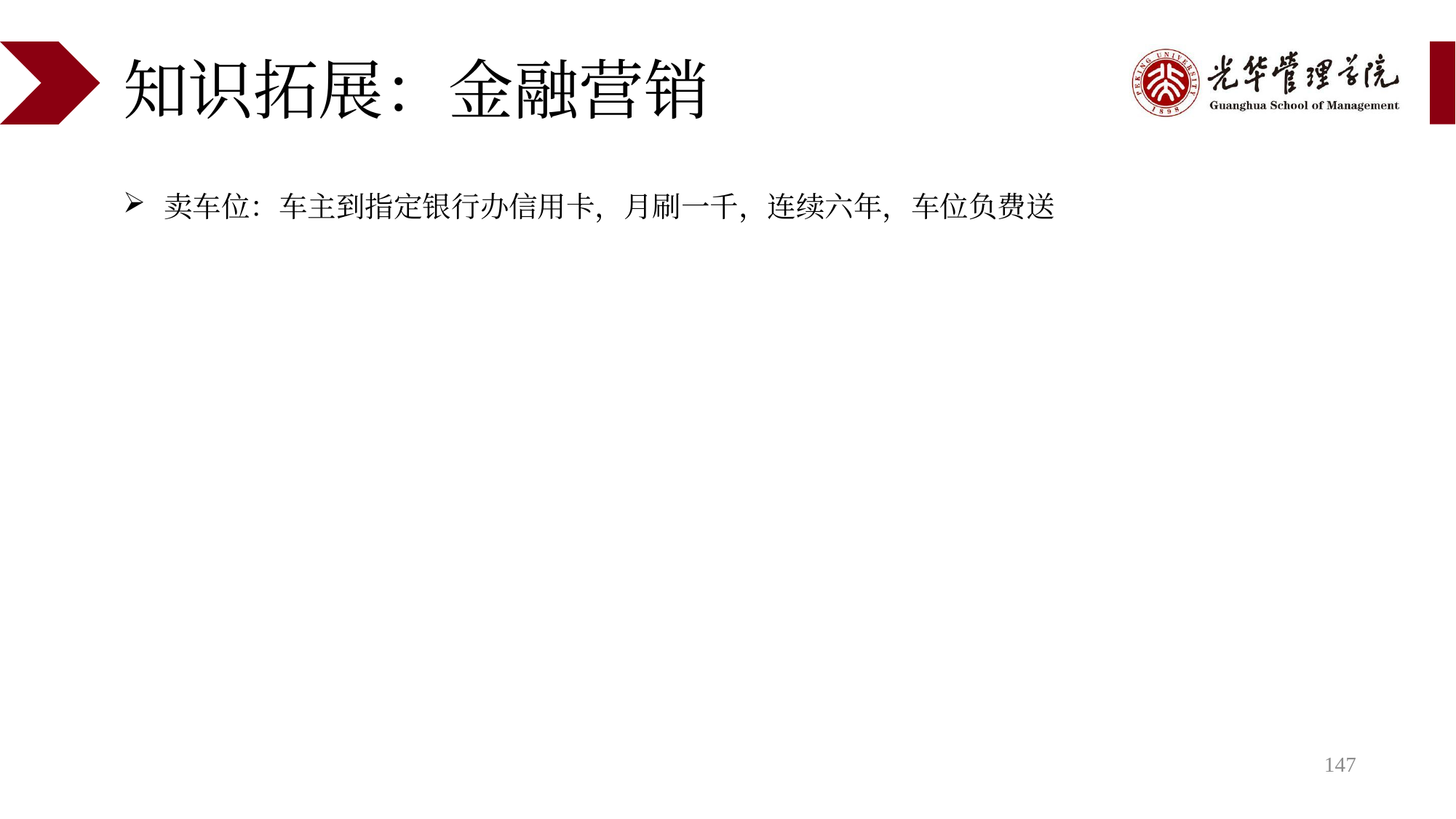

# 知识拓展：金融营销
卖车位：车主到指定银行办信用卡，月刷一千，连续六年，车位负费送
147